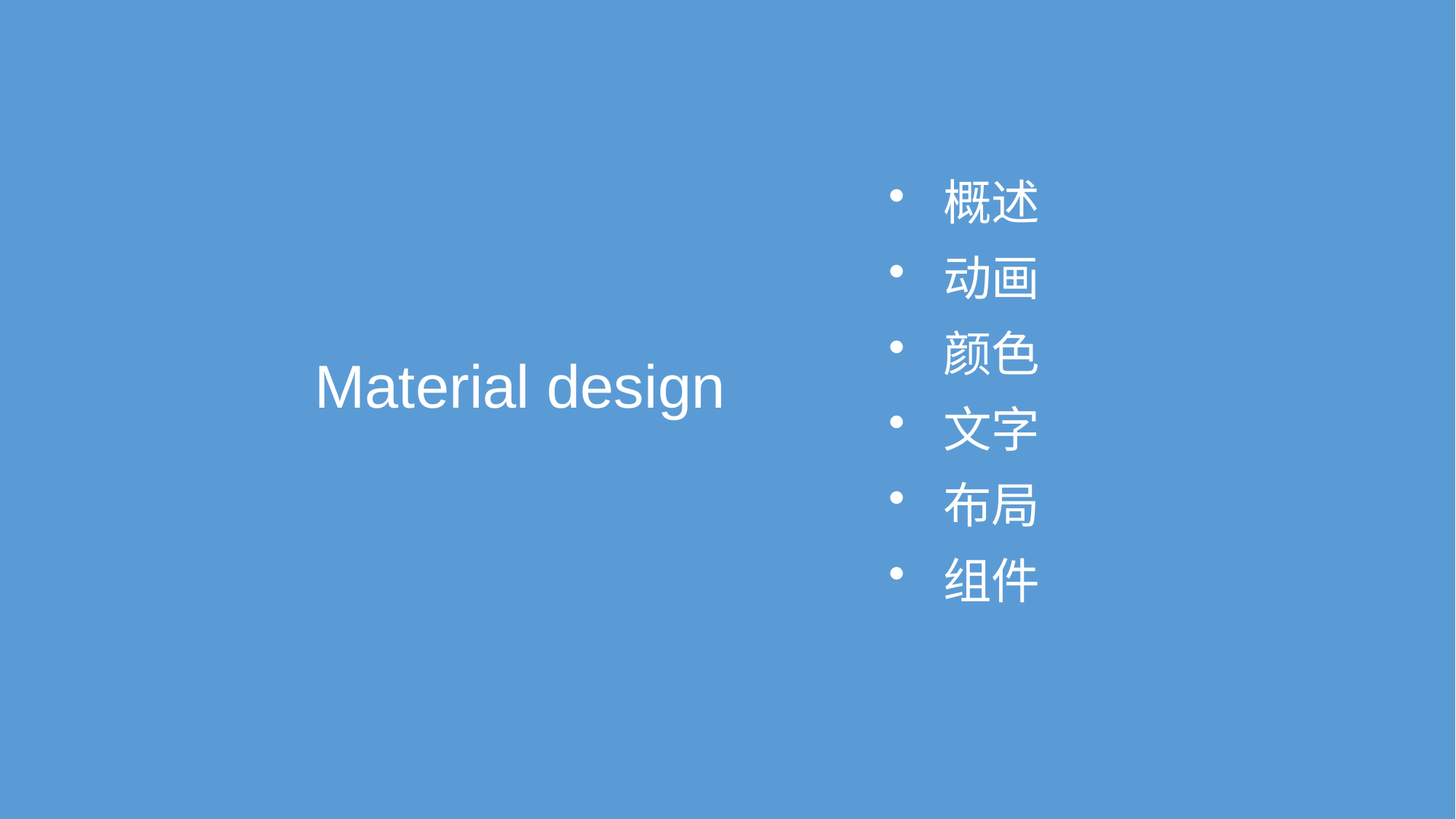

概述
动画
颜色
文字
布局
组件
Material design